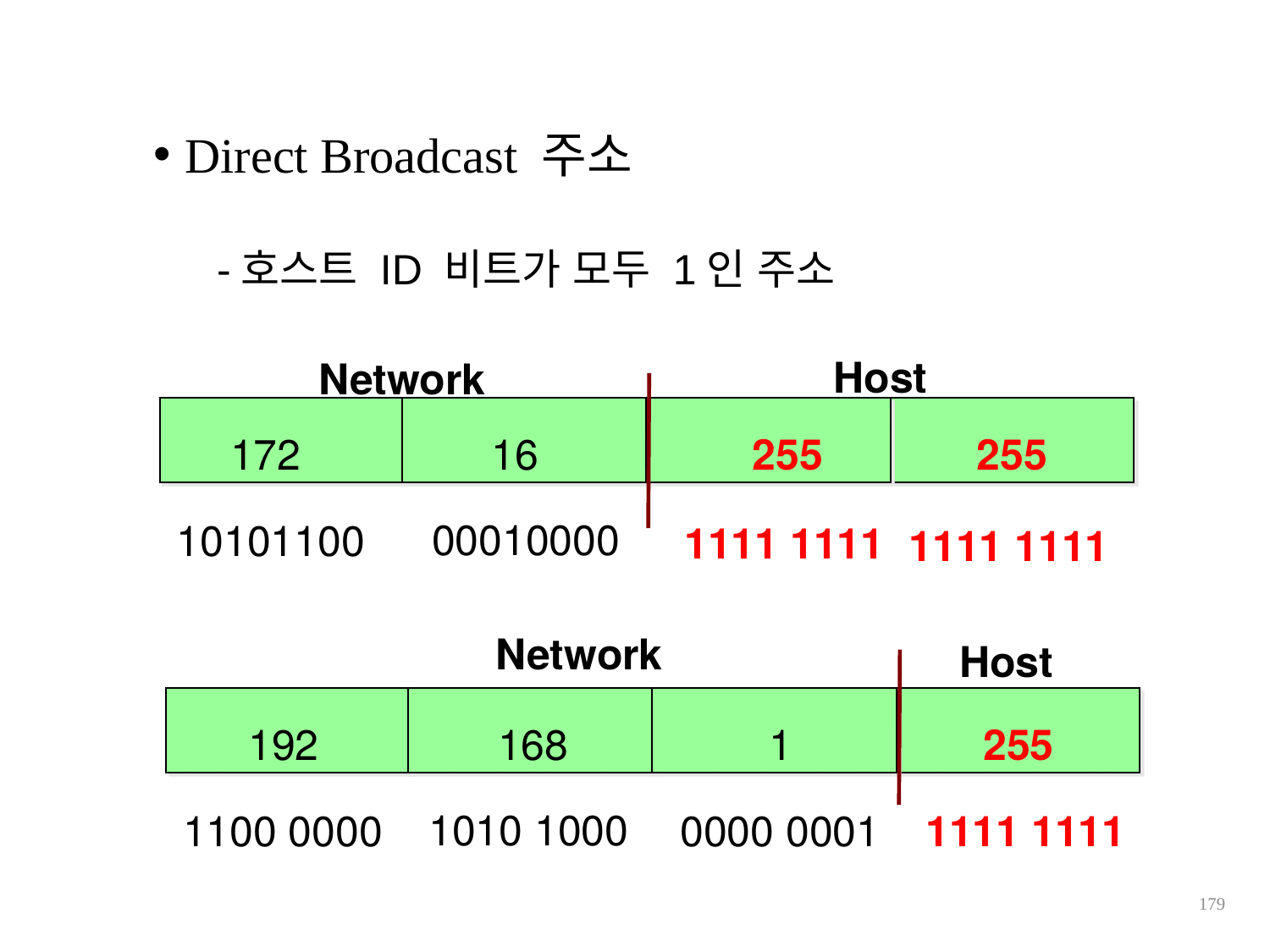

Direct Broadcast 주소
-호스트 ID 비트가 모두 1인 주소

Host
Network

 172      	     16                  255             255

 00010000
 10101100
 1111 1111
 1111 1111
Network
Host

  192       	     168                 1                255

 1010 1000
 0000 0001
 1100 0000
 1111 1111
179